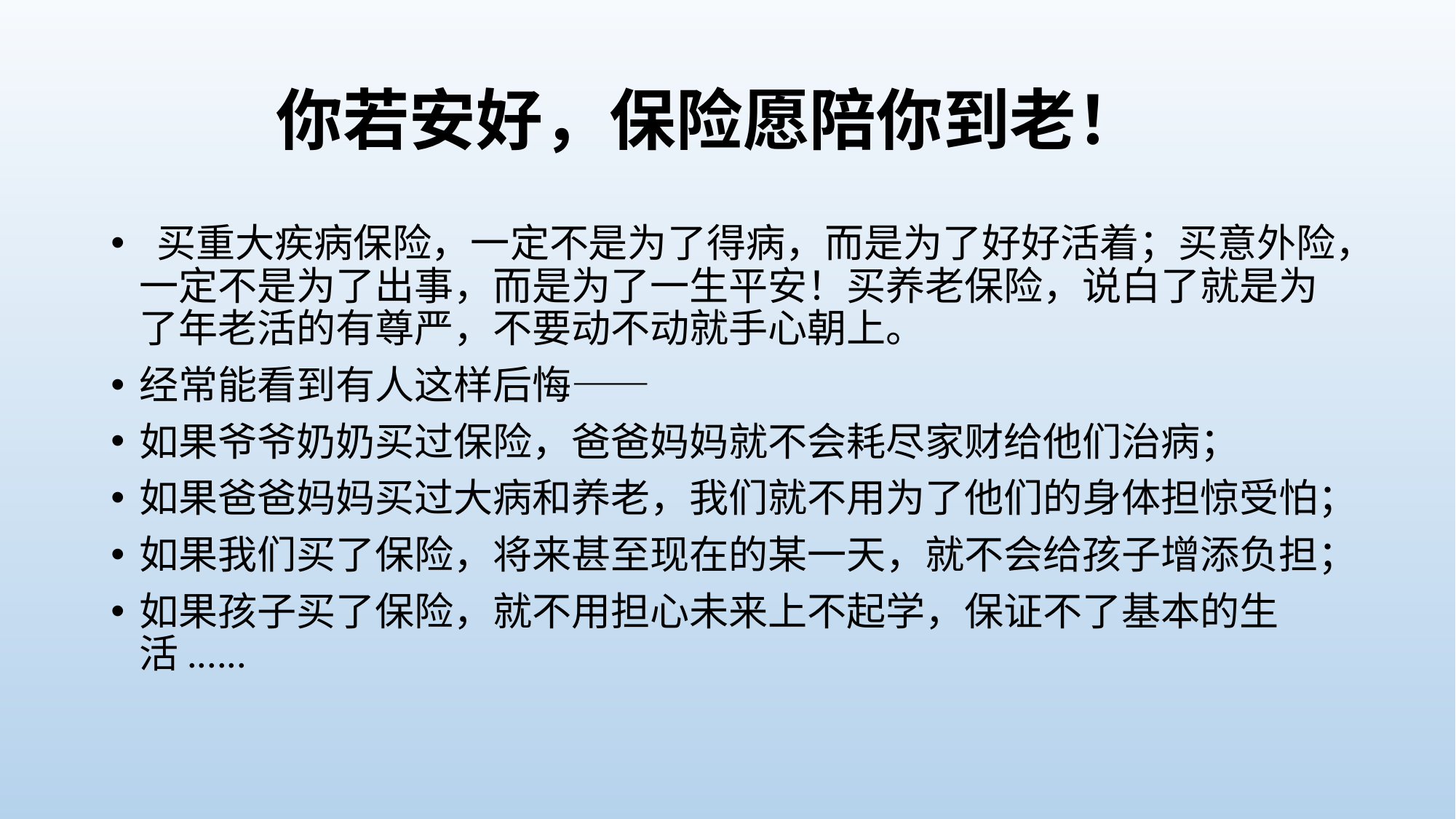

# 你若安好，保险愿陪你到老！
 买重大疾病保险，一定不是为了得病，而是为了好好活着；买意外险，一定不是为了出事，而是为了一生平安！买养老保险，说白了就是为了年老活的有尊严，不要动不动就手心朝上。
经常能看到有人这样后悔——
如果爷爷奶奶买过保险，爸爸妈妈就不会耗尽家财给他们治病；
如果爸爸妈妈买过大病和养老，我们就不用为了他们的身体担惊受怕；
如果我们买了保险，将来甚至现在的某一天，就不会给孩子增添负担；
如果孩子买了保险，就不用担心未来上不起学，保证不了基本的生活......